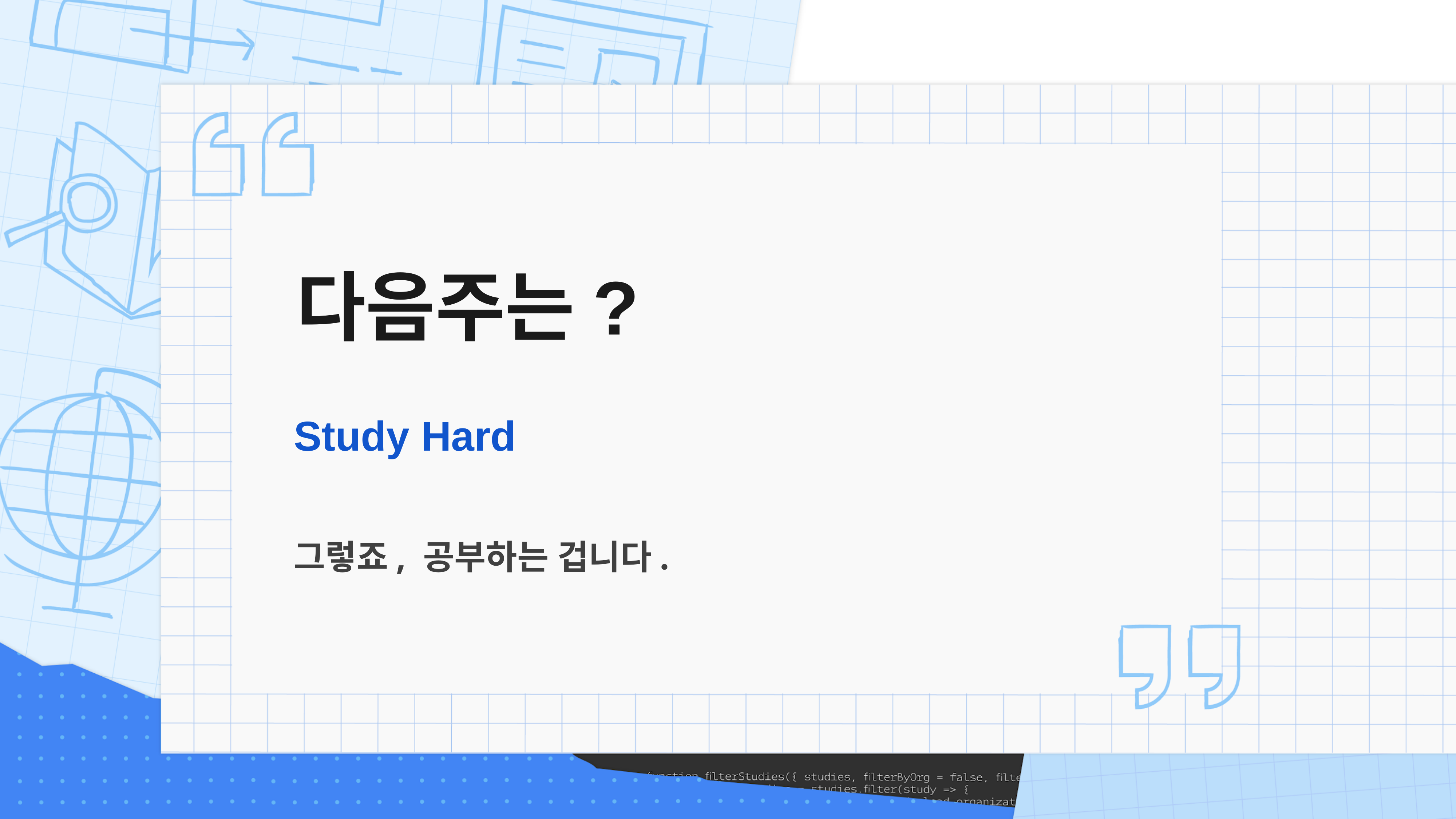

# 다음주는?
Study Hard
그렇죠, 공부하는 겁니다.